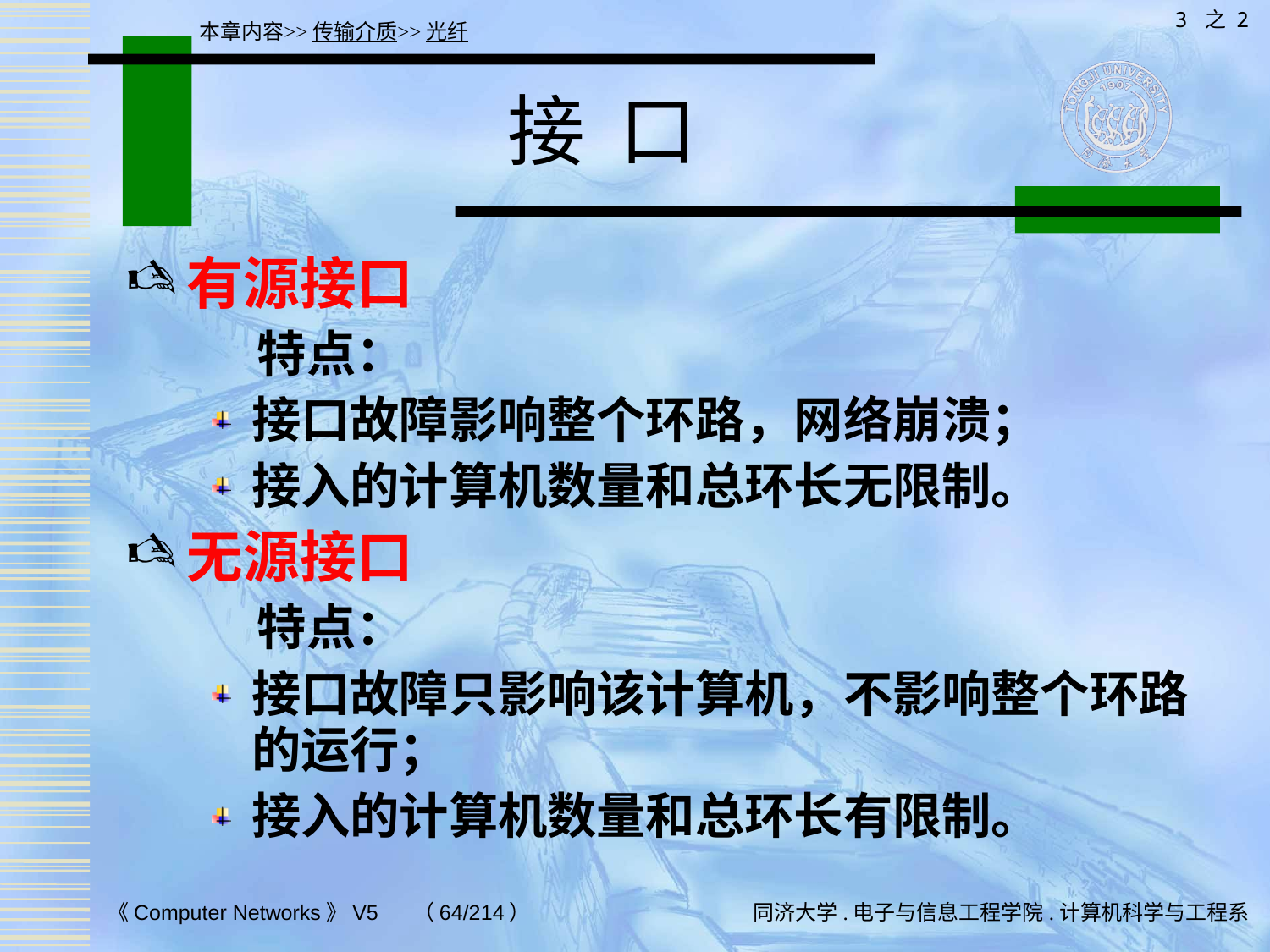

3 之 2
本章内容>>传输介质>>光纤
# 接  口
有源接口
   特点：
接口故障影响整个环路，网络崩溃；
接入的计算机数量和总环长无限制。
无源接口
   特点：
接口故障只影响该计算机，不影响整个环路的运行；
接入的计算机数量和总环长有限制。